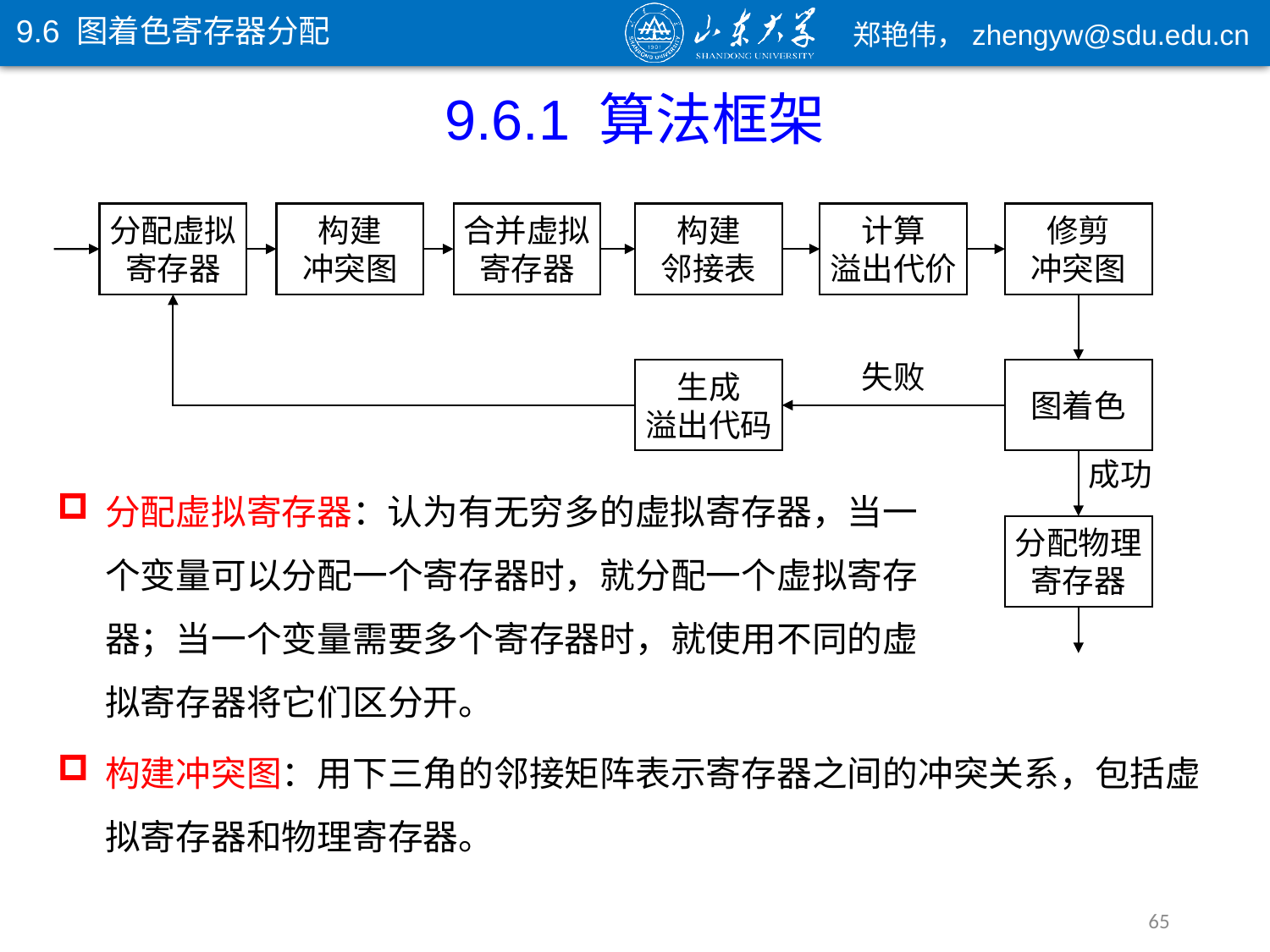

9.6 图着色寄存器分配
9.6.1 算法框架
分配虚拟
寄存器
构建
冲突图
合并虚拟
寄存器
构建
邻接表
计算
溢出代价
修剪
冲突图
失败
生成
溢出代码
图着色
成功
分配虚拟寄存器：认为有无穷多的虚拟寄存器，当一个变量可以分配一个寄存器时，就分配一个虚拟寄存器；当一个变量需要多个寄存器时，就使用不同的虚拟寄存器将它们区分开。
分配物理
寄存器
构建冲突图：用下三角的邻接矩阵表示寄存器之间的冲突关系，包括虚拟寄存器和物理寄存器。
65